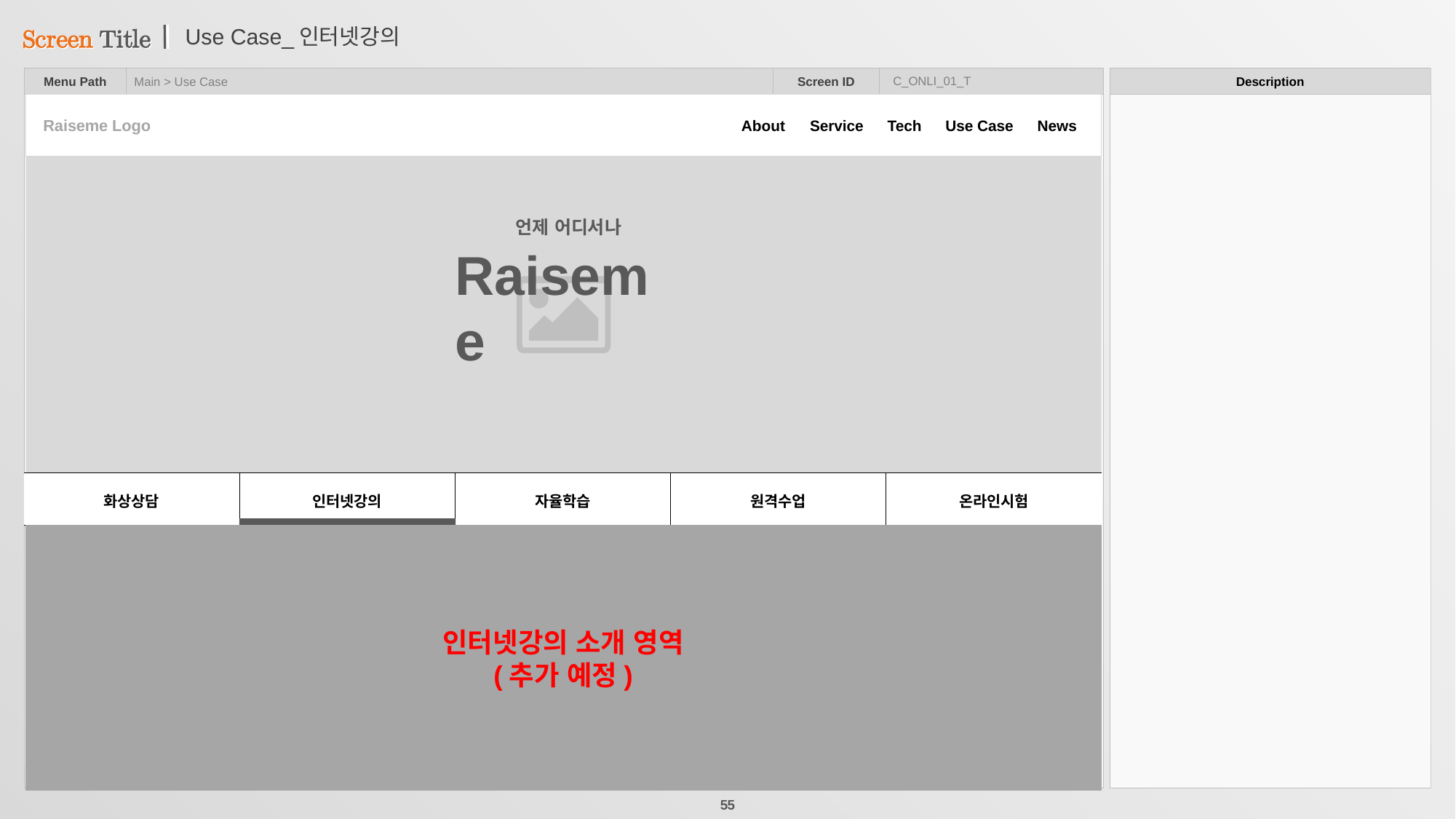

# Use Case_인터넷강의
C_ONLI_01_T
Main > Use Case

About
Service
Tech
Use Case
News
Raiseme Logo

언제 어디서나
Raiseme

| 화상상담 | 인터넷강의 | 자율학습 | 원격수업 | 온라인시험 |
| --- | --- | --- | --- | --- |

인터넷강의 소개 영역
(추가 예정)